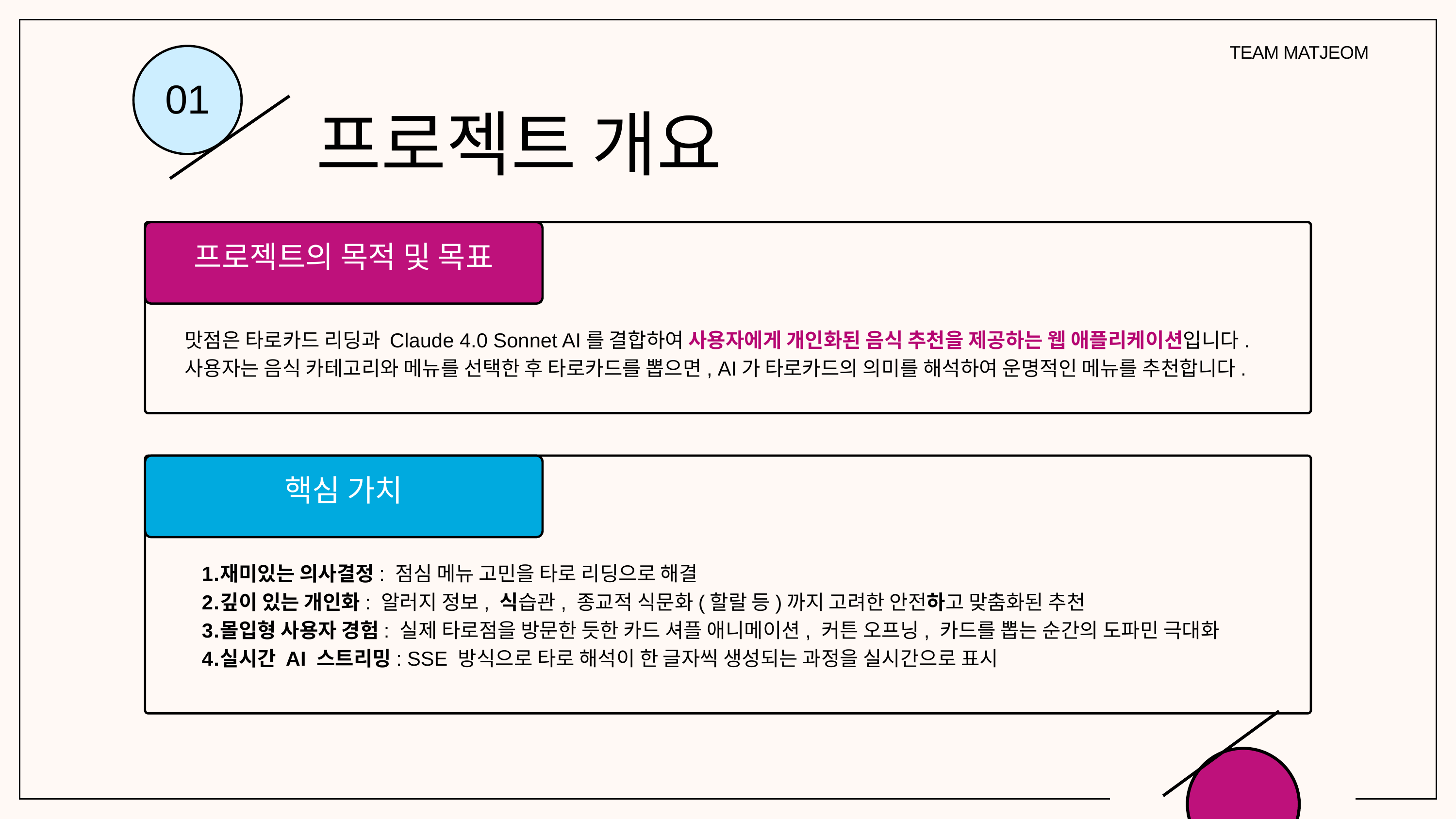

TEAM MATJEOM

01

프로젝트 개요

프로젝트의 목적 및 목표
맛점은 타로카드 리딩과 Claude 4.0 Sonnet AI를 결합하여 사용자에게 개인화된 음식 추천을 제공하는 웹 애플리케이션입니다. 사용자는 음식 카테고리와 메뉴를 선택한 후 타로카드를 뽑으면, AI가 타로카드의 의미를 해석하여 운명적인 메뉴를 추천합니다.

핵심 가치
재미있는 의사결정: 점심 메뉴 고민을 타로 리딩으로 해결
깊이 있는 개인화: 알러지 정보, 식습관, 종교적 식문화(할랄 등)까지 고려한 안전하고 맞춤화된 추천
몰입형 사용자 경험: 실제 타로점을 방문한 듯한 카드 셔플 애니메이션, 커튼 오프닝, 카드를 뽑는 순간의 도파민 극대화
실시간 AI 스트리밍: SSE 방식으로 타로 해석이 한 글자씩 생성되는 과정을 실시간으로 표시